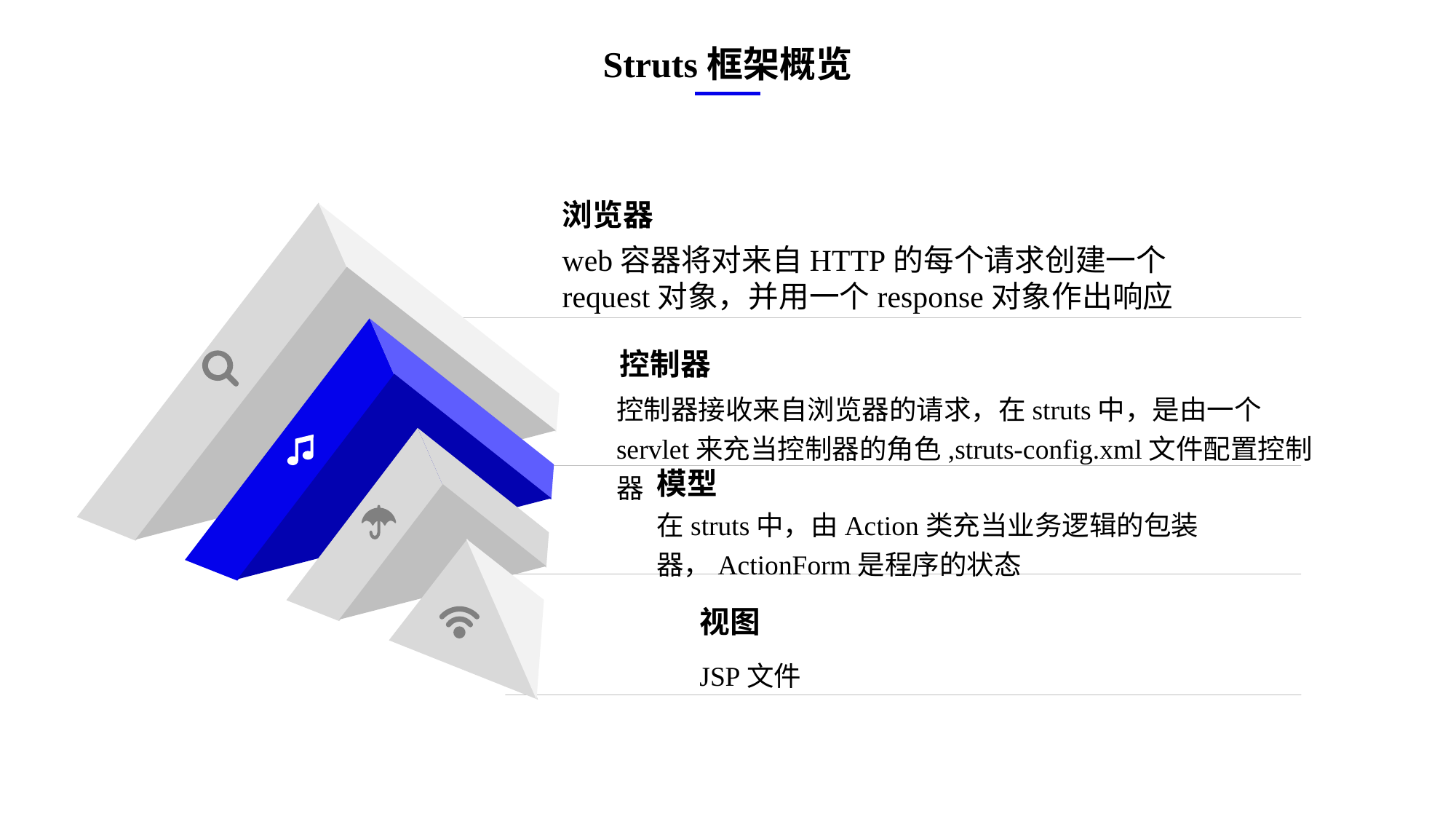

Struts框架概览
浏览器
web容器将对来自HTTP的每个请求创建一个request对象，并用一个response对象作出响应
控制器
控制器接收来自浏览器的请求，在struts中，是由一个servlet来充当控制器的角色,struts-config.xml文件配置控制器
模型
在struts中，由Action类充当业务逻辑的包装器，ActionForm是程序的状态
视图
JSP文件

e7d195523061f1c0ae0eb3eed39d2bcef4622b2499a05fe6567B54A876BEB457BD1EB8EBE9915191D1FA2E860D28D251AB291D9CBBDD28D4BD16020FD75D8281481517FC21E86E4C931520AFA1087E92E357E3DB373CA326F6F926B1A67F681E99E875FFD293B2C32B3919AE4D43F9436862A7DD54F9346DF3662D8AB7319030EF75D53FF682DE13